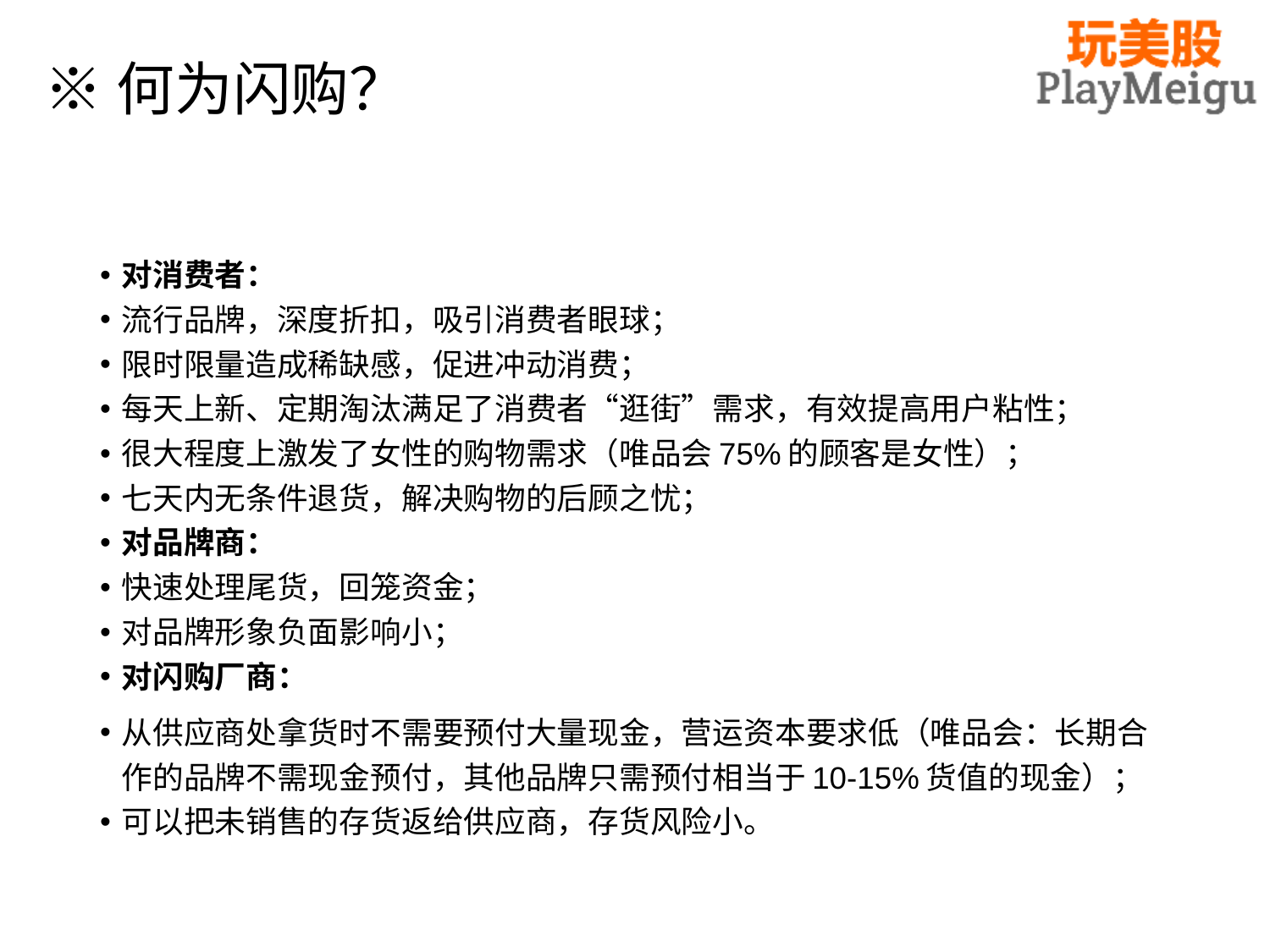

# ※何为闪购？
对消费者：
流行品牌，深度折扣，吸引消费者眼球；
限时限量造成稀缺感，促进冲动消费；
每天上新、定期淘汰满足了消费者“逛街”需求，有效提高用户粘性；
很大程度上激发了女性的购物需求（唯品会75%的顾客是女性）；
七天内无条件退货，解决购物的后顾之忧；
对品牌商：
快速处理尾货，回笼资金；
对品牌形象负面影响小；
对闪购厂商：
从供应商处拿货时不需要预付大量现金，营运资本要求低（唯品会：长期合作的品牌不需现金预付，其他品牌只需预付相当于10-15%货值的现金）；
可以把未销售的存货返给供应商，存货风险小。